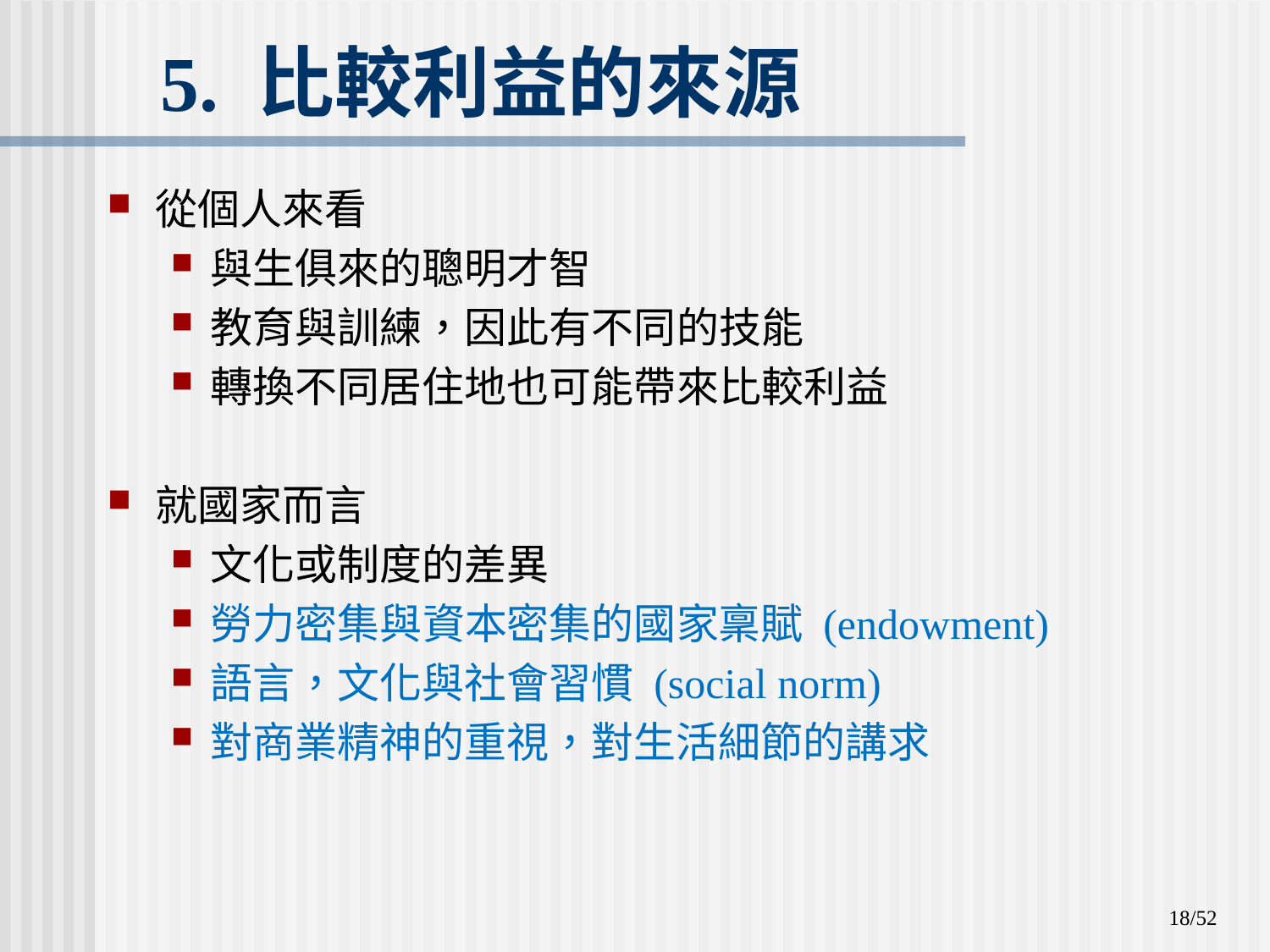

# 5. 比較利益的來源
從個人來看
與生俱來的聰明才智
教育與訓練，因此有不同的技能
轉換不同居住地也可能帶來比較利益

就國家而言
文化或制度的差異
勞力密集與資本密集的國家稟賦 (endowment)
語言，文化與社會習慣 (social norm)
對商業精神的重視，對生活細節的講求